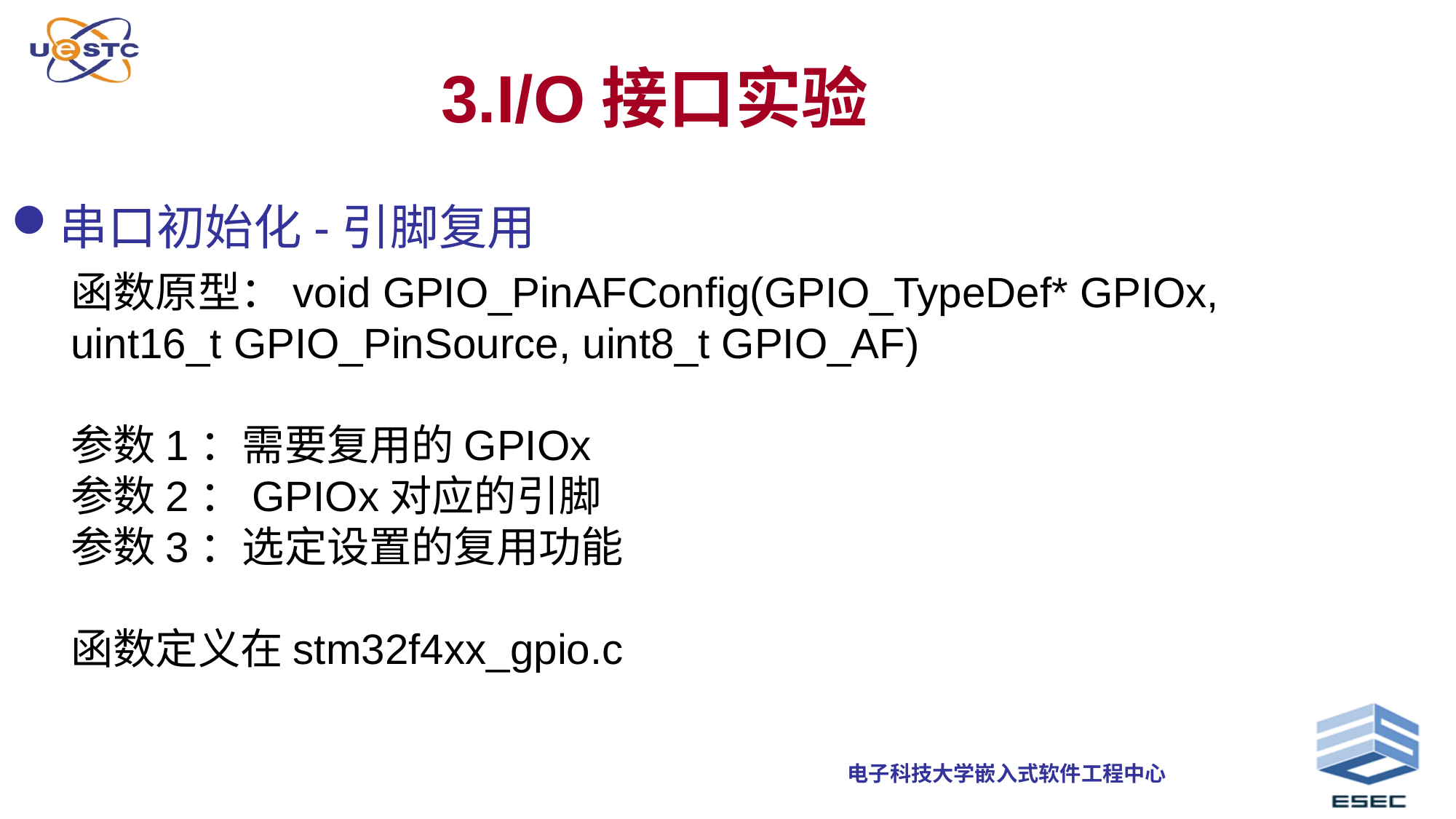

3.I/O接口实验
串口初始化-引脚复用

函数原型：void GPIO_PinAFConfig(GPIO_TypeDef* GPIOx, uint16_t GPIO_PinSource, uint8_t GPIO_AF)

参数1：需要复用的GPIOx
参数2：GPIOx对应的引脚
参数3：选定设置的复用功能

函数定义在stm32f4xx_gpio.c